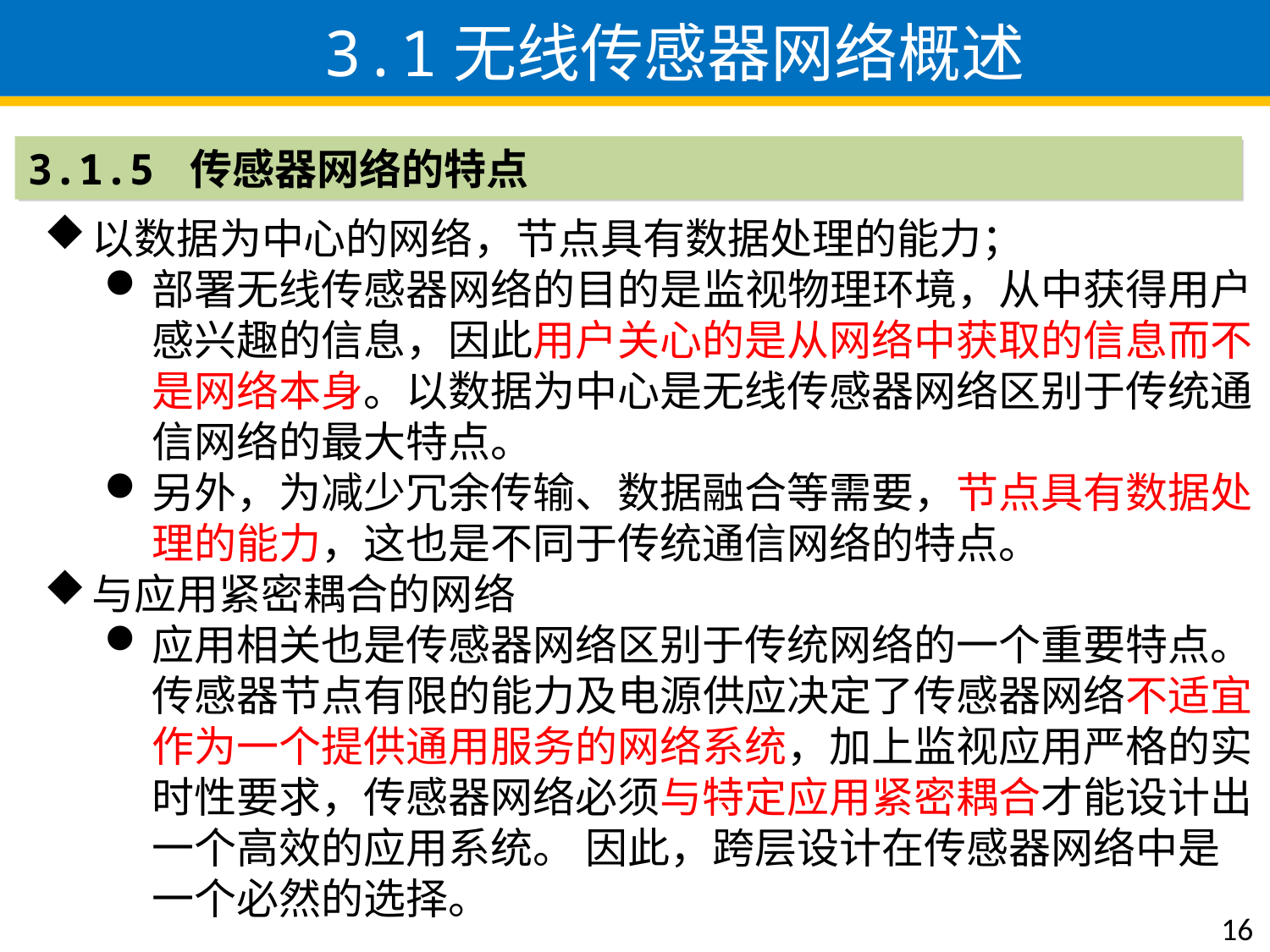

3.1无线传感器网络概述
3.1.5 传感器网络的特点
以数据为中心的网络，节点具有数据处理的能力；
部署无线传感器网络的目的是监视物理环境，从中获得用户感兴趣的信息，因此用户关心的是从网络中获取的信息而不是网络本身。以数据为中心是无线传感器网络区别于传统通信网络的最大特点。
另外，为减少冗余传输、数据融合等需要，节点具有数据处理的能力，这也是不同于传统通信网络的特点。
与应用紧密耦合的网络
应用相关也是传感器网络区别于传统网络的一个重要特点。传感器节点有限的能力及电源供应决定了传感器网络不适宜作为一个提供通用服务的网络系统，加上监视应用严格的实时性要求，传感器网络必须与特定应用紧密耦合才能设计出一个高效的应用系统。 因此，跨层设计在传感器网络中是一个必然的选择。
16